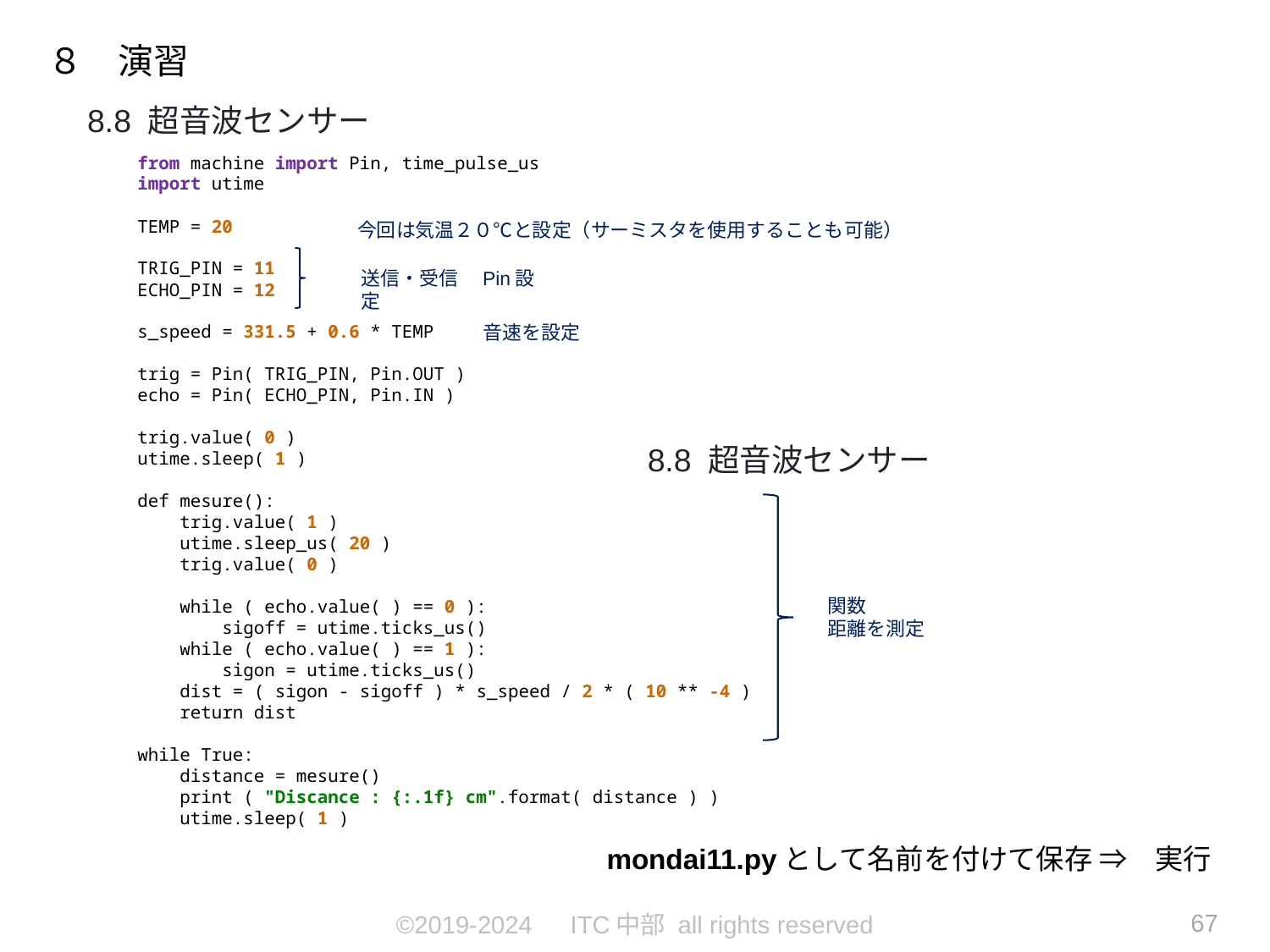

８　演習
8.8 超音波センサー
from machine import Pin, time_pulse_us
import utime

TEMP = 20

TRIG_PIN = 11
ECHO_PIN = 12

s_speed = 331.5 + 0.6 * TEMP

trig = Pin( TRIG_PIN, Pin.OUT )
echo = Pin( ECHO_PIN, Pin.IN )

trig.value( 0 )
utime.sleep( 1 )

def mesure():
    trig.value( 1 )
    utime.sleep_us( 20 )
    trig.value( 0 )

    while ( echo.value( ) == 0 ):
        sigoff = utime.ticks_us()
    while ( echo.value( ) == 1 ):
        sigon = utime.ticks_us()
    dist = ( sigon - sigoff ) * s_speed / 2 * ( 10 ** -4 )
    return dist

while True:
    distance = mesure()
    print ( "Discance : {:.1f} cm".format( distance ) )
    utime.sleep( 1 )
今回は気温２０℃と設定（サーミスタを使用することも可能）

送信・受信　Pin設定
音速を設定
8.8 超音波センサー

関数
距離を測定
mondai11.pyとして名前を付けて保存 ⇒　実行